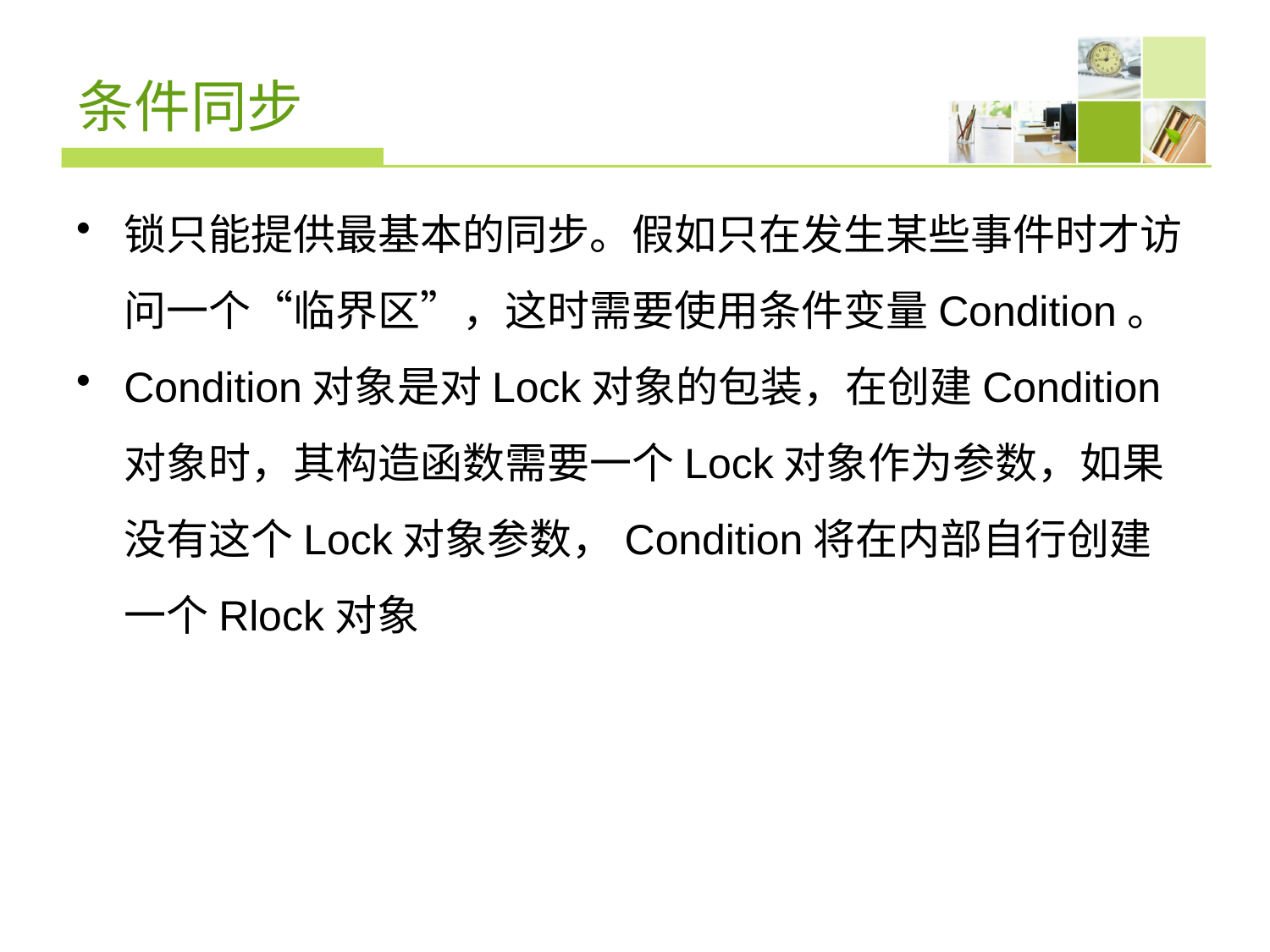

# 条件同步
锁只能提供最基本的同步。假如只在发生某些事件时才访问一个“临界区”，这时需要使用条件变量Condition。
Condition对象是对Lock对象的包装，在创建Condition对象时，其构造函数需要一个Lock对象作为参数，如果没有这个Lock对象参数，Condition将在内部自行创建一个Rlock对象